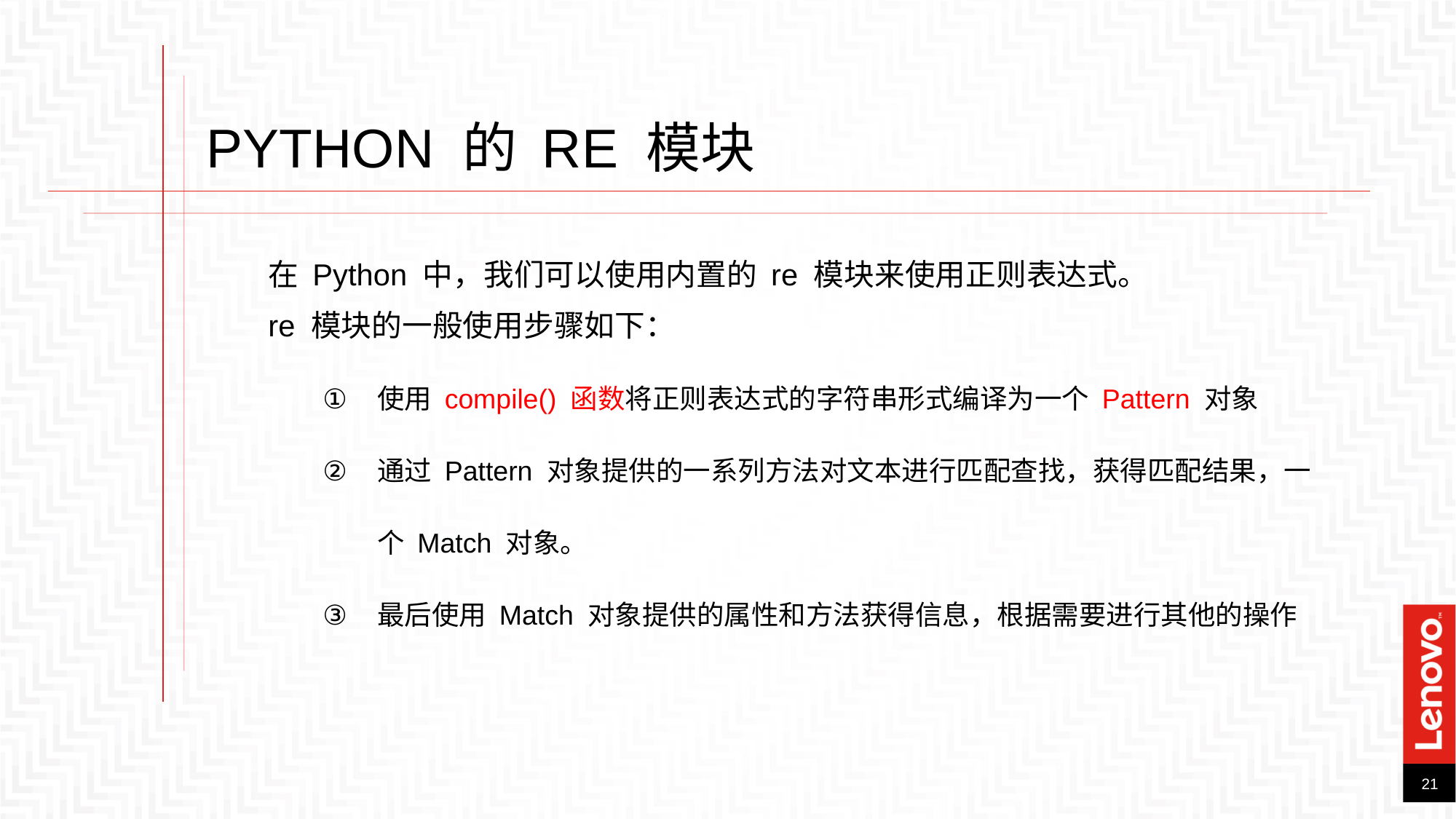

Python 的 re 模块
在 Python 中，我们可以使用内置的 re 模块来使用正则表达式。
re 模块的一般使用步骤如下：
使用 compile() 函数将正则表达式的字符串形式编译为一个 Pattern 对象
通过 Pattern 对象提供的一系列方法对文本进行匹配查找，获得匹配结果，一个 Match 对象。
最后使用 Match 对象提供的属性和方法获得信息，根据需要进行其他的操作